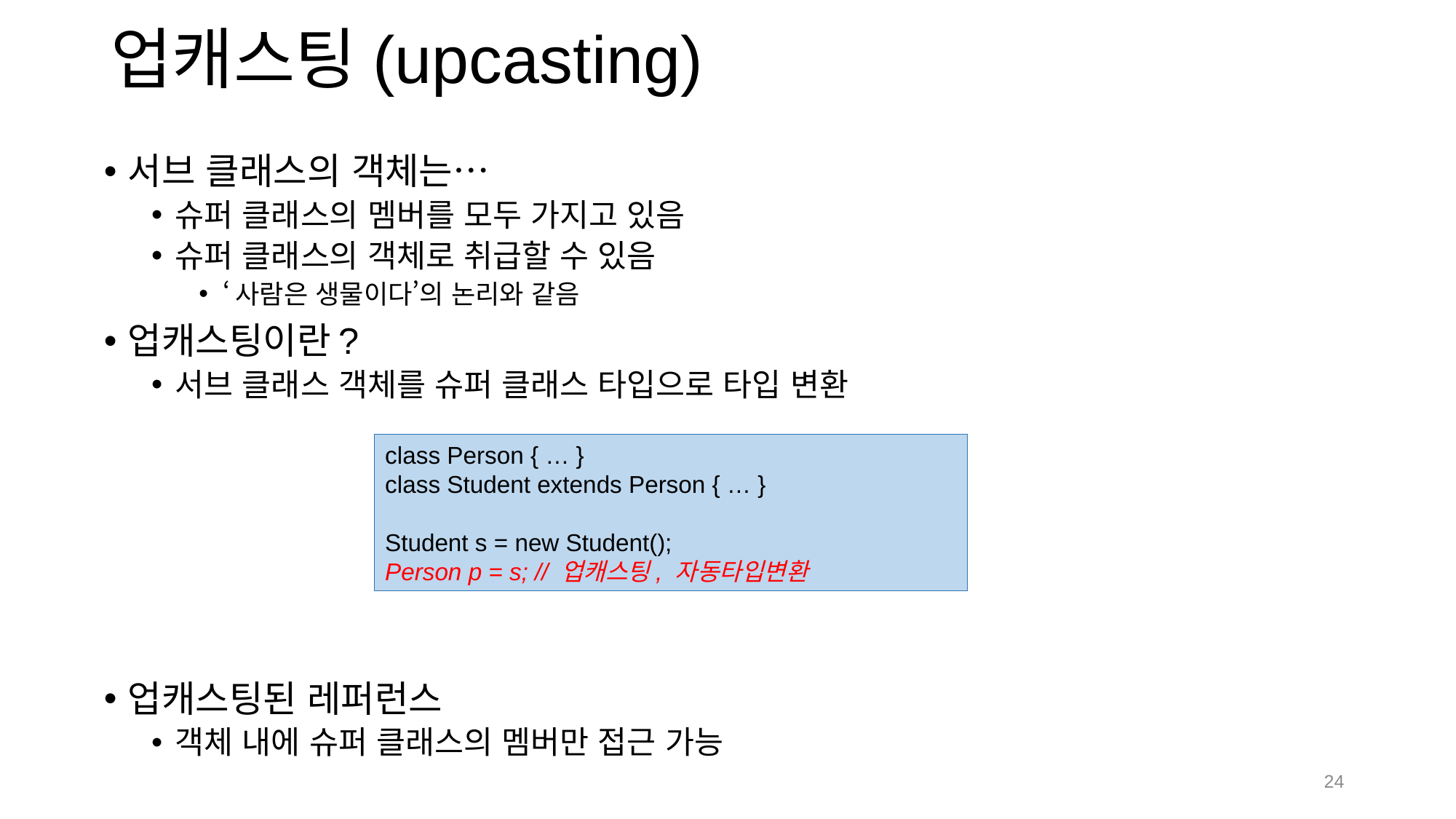

# 업캐스팅(upcasting)
서브 클래스의 객체는…
슈퍼 클래스의 멤버를 모두 가지고 있음
슈퍼 클래스의 객체로 취급할 수 있음
‘사람은 생물이다’의 논리와 같음
업캐스팅이란?
서브 클래스 객체를 슈퍼 클래스 타입으로 타입 변환

업캐스팅된 레퍼런스
객체 내에 슈퍼 클래스의 멤버만 접근 가능

class Person { … }
class Student extends Person { … }

Student s = new Student();
Person p = s; // 업캐스팅, 자동타입변환
24